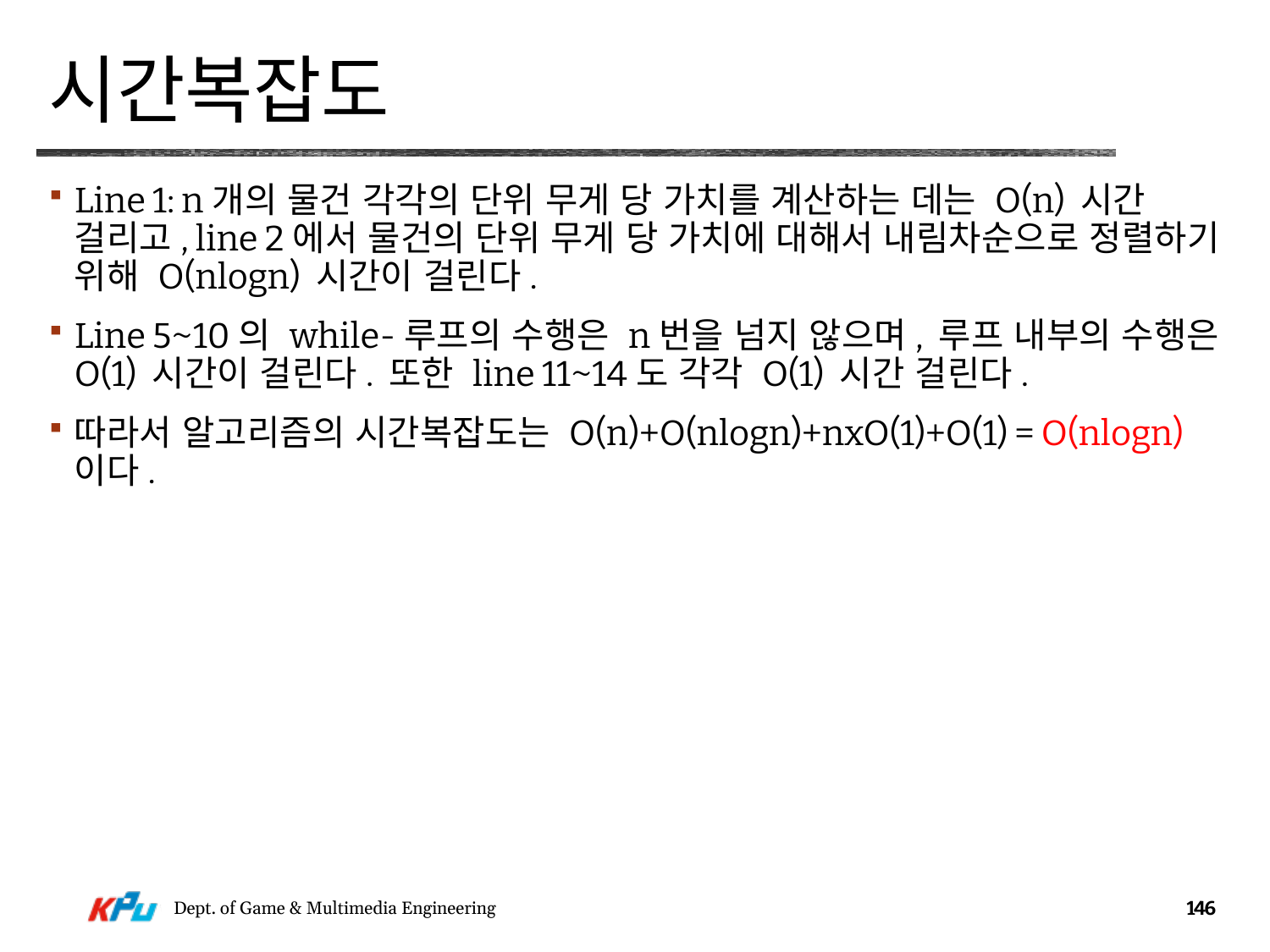

# 시간복잡도
Line 1: n개의 물건 각각의 단위 무게 당 가치를 계산하는 데는 O(n) 시간 걸리고, line 2에서 물건의 단위 무게 당 가치에 대해서 내림차순으로 정렬하기 위해 O(nlogn) 시간이 걸린다.
Line 5~10의 while-루프의 수행은 n번을 넘지 않으며, 루프 내부의 수행은 O(1) 시간이 걸린다. 또한 line 11~14도 각각 O(1) 시간 걸린다.
따라서 알고리즘의 시간복잡도는 O(n)+O(nlogn)+nxO(1)+O(1) = O(nlogn)이다.
Dept. of Game & Multimedia Engineering
146